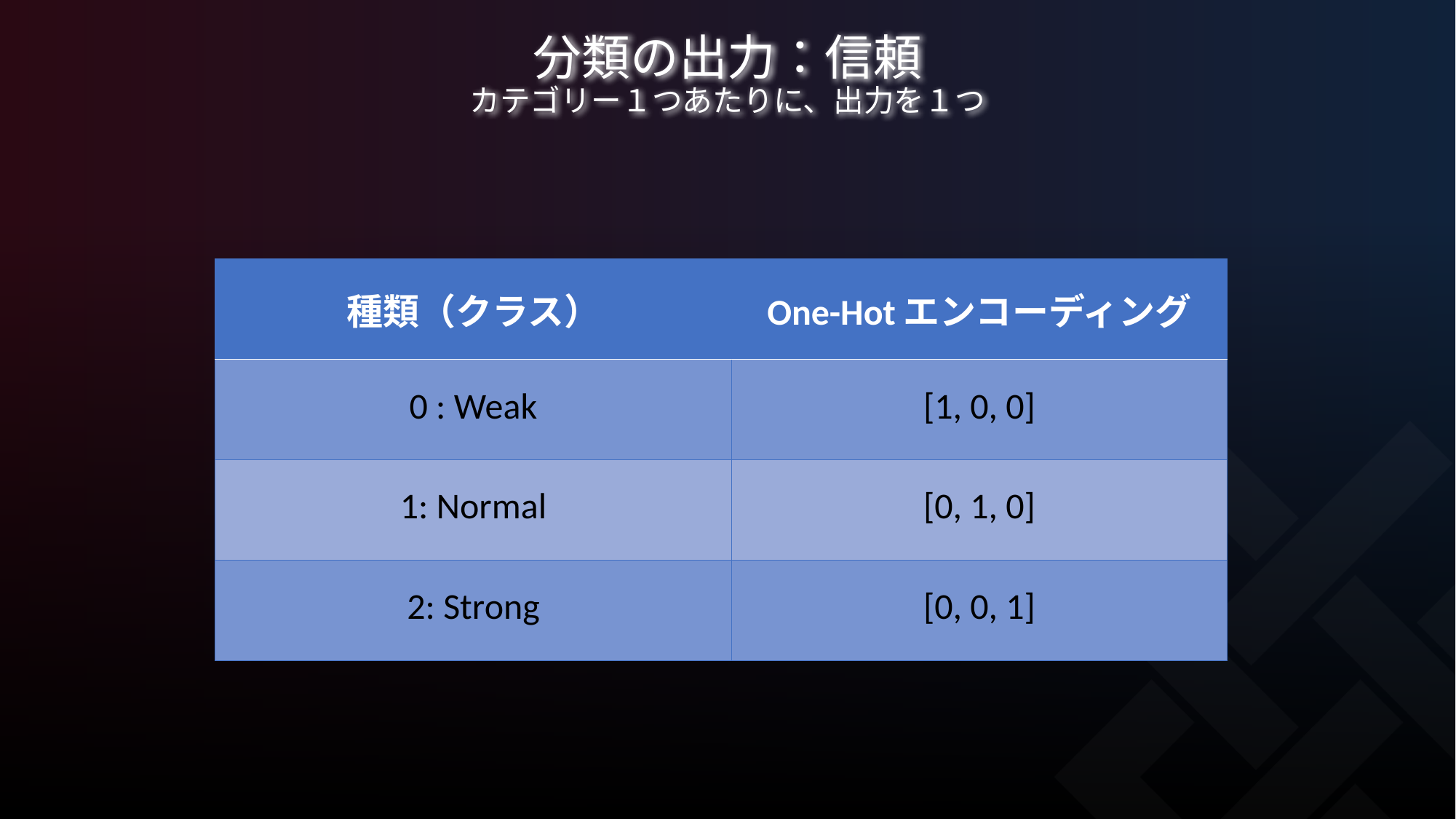

# 分類の出力：信頼 カテゴリー１つあたりに、出力を１つ
| 種類（クラス） | One-Hotエンコーディング |
| --- | --- |
| 0 : Weak | [1, 0, 0] |
| 1: Normal | [0, 1, 0] |
| 2: Strong | [0, 0, 1] |